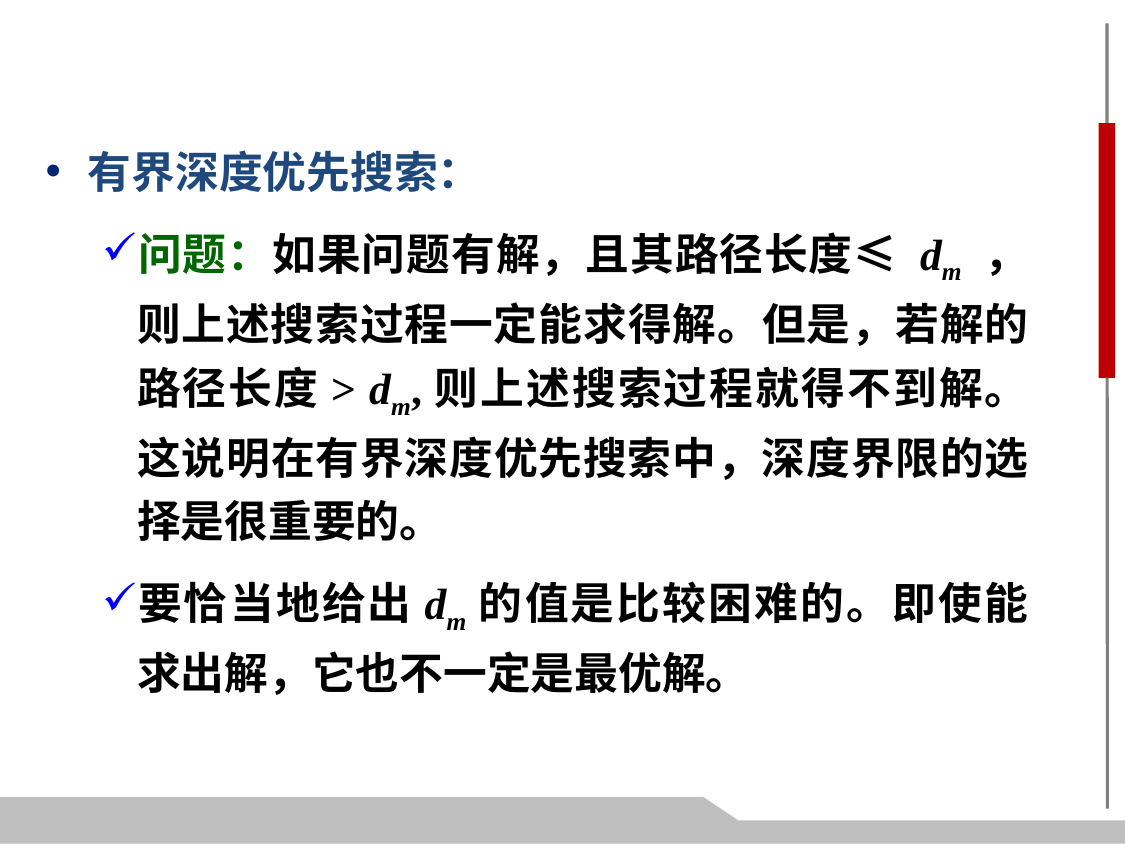

有界深度优先搜索：
问题：如果问题有解，且其路径长度≤ dm ，则上述搜索过程一定能求得解。但是，若解的路径长度> dm,则上述搜索过程就得不到解。这说明在有界深度优先搜索中，深度界限的选择是很重要的。
要恰当地给出dm的值是比较困难的。即使能求出解，它也不一定是最优解。